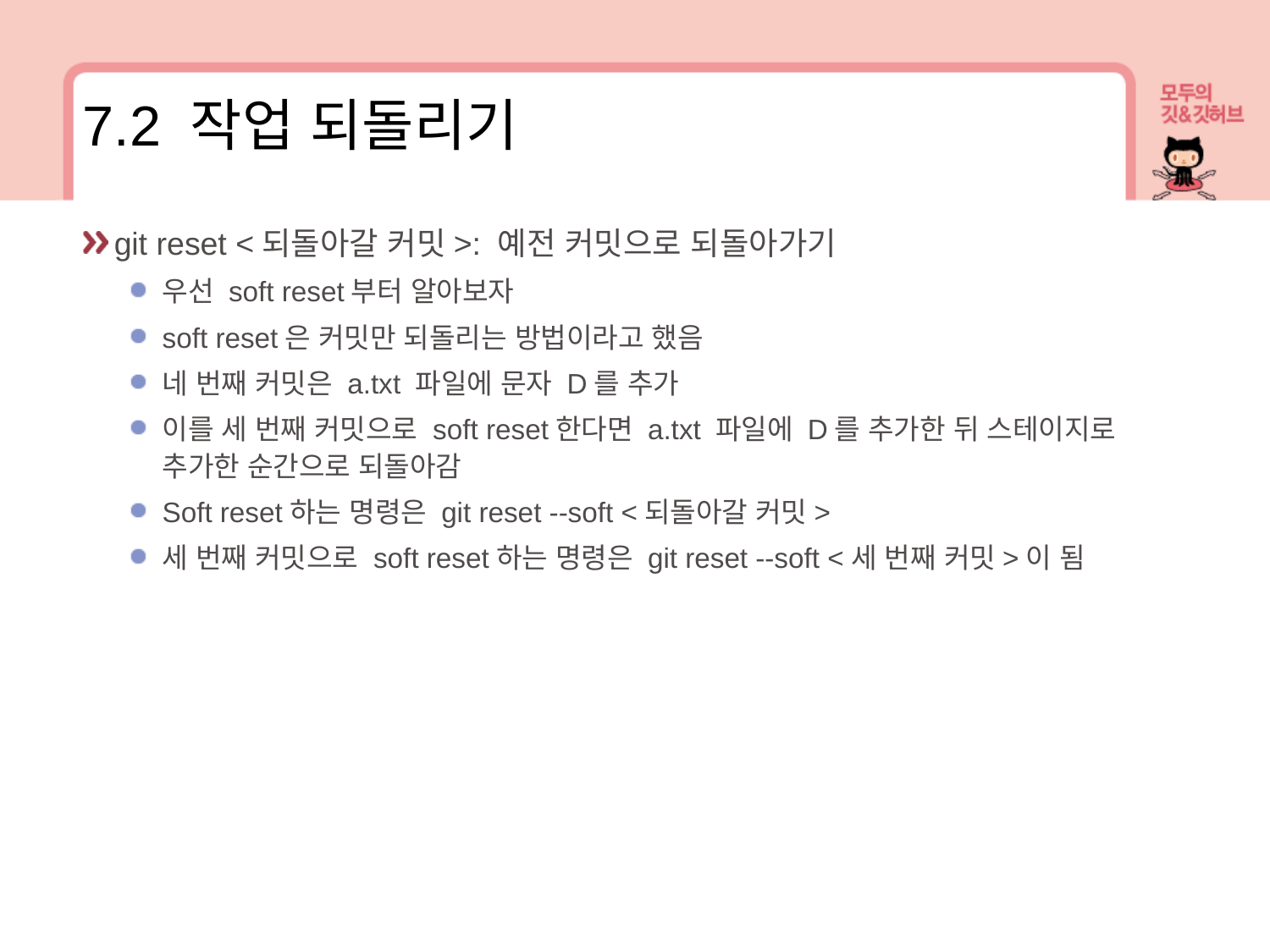

7.2 작업 되돌리기
git reset <되돌아갈 커밋>: 예전 커밋으로 되돌아가기
우선 soft reset부터 알아보자
soft reset은 커밋만 되돌리는 방법이라고 했음
네 번째 커밋은 a.txt 파일에 문자 D를 추가
이를 세 번째 커밋으로 soft reset한다면 a.txt 파일에 D를 추가한 뒤 스테이지로 추가한 순간으로 되돌아감
Soft reset하는 명령은 git reset --soft <되돌아갈 커밋>
세 번째 커밋으로 soft reset하는 명령은 git reset --soft <세 번째 커밋>이 됨